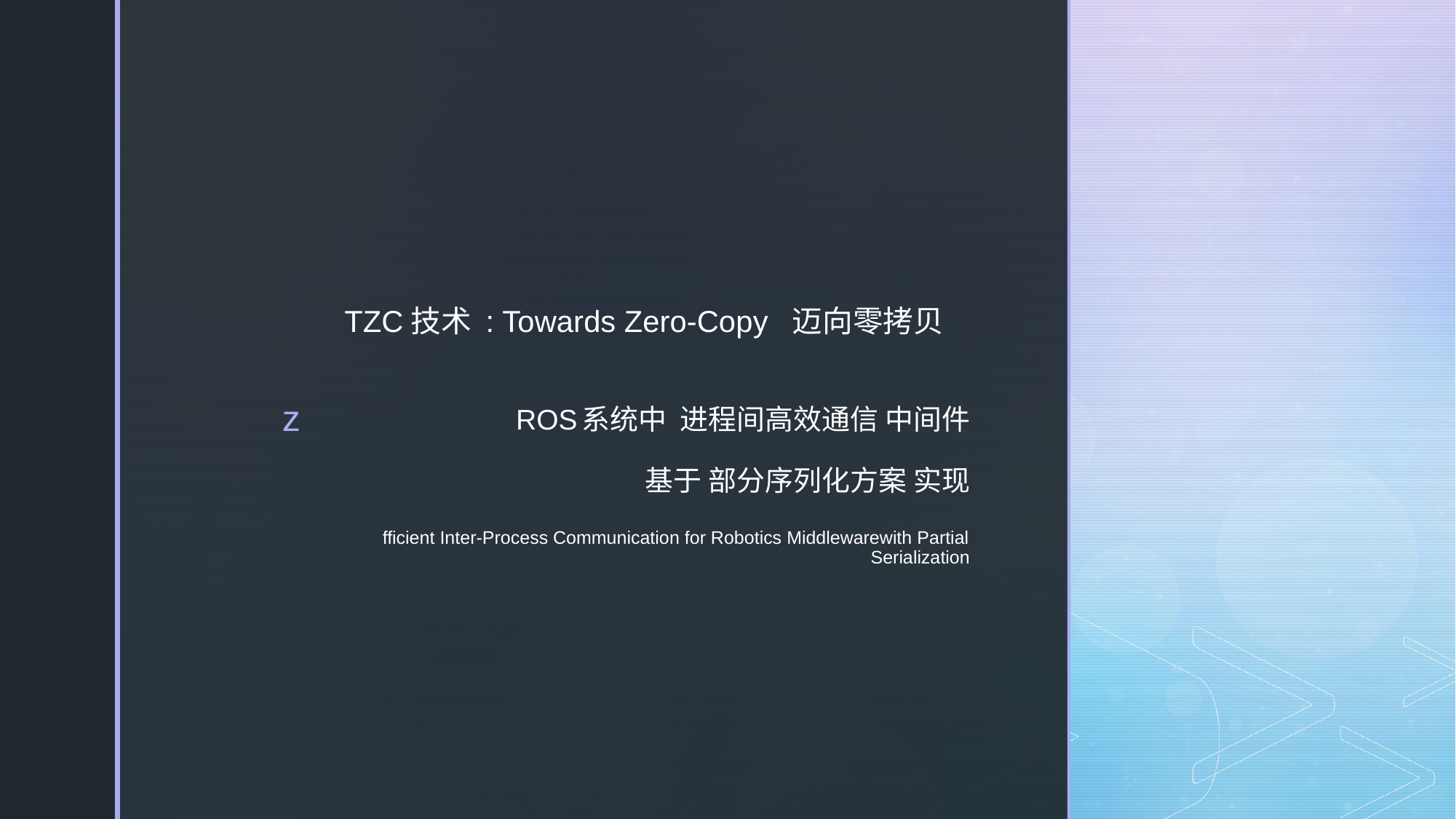

TZC技术 : Towards Zero-Copy  迈向零拷贝
# ROS系统中  进程间高效通信 中间件 基于 部分序列化方案 实现 fficient Inter-Process Communication for Robotics Middlewarewith Partial Serialization